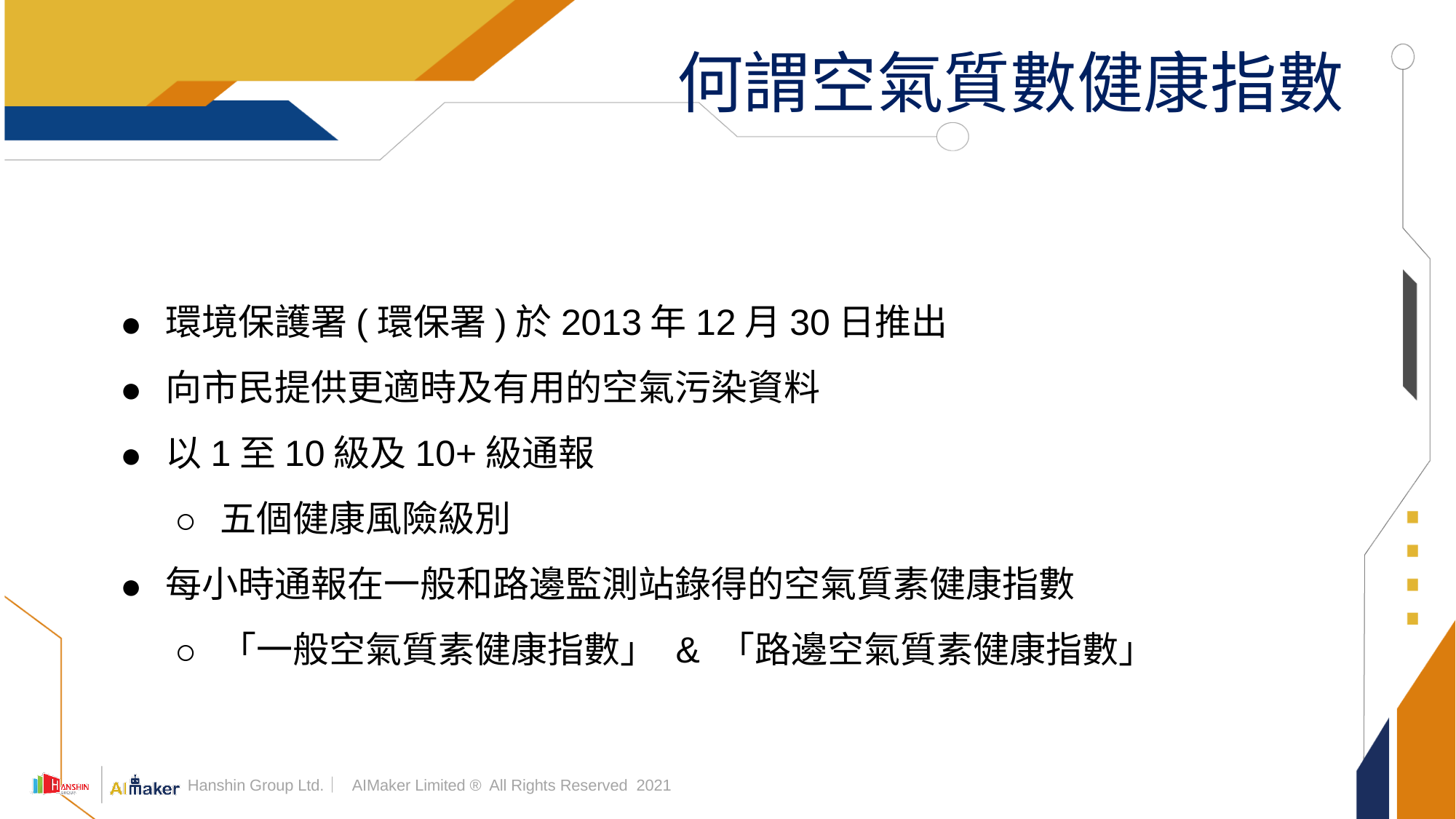

# 何謂空氣質數健康指數
環境保護署(環保署)於2013年12月30日推出
向市民提供更適時及有用的空氣污染資料
以1至10級及10+級通報
五個健康風險級別
每小時通報在一般和路邊監測站錄得的空氣質素健康指數
「一般空氣質素健康指數」 & 「路邊空氣質素健康指數」